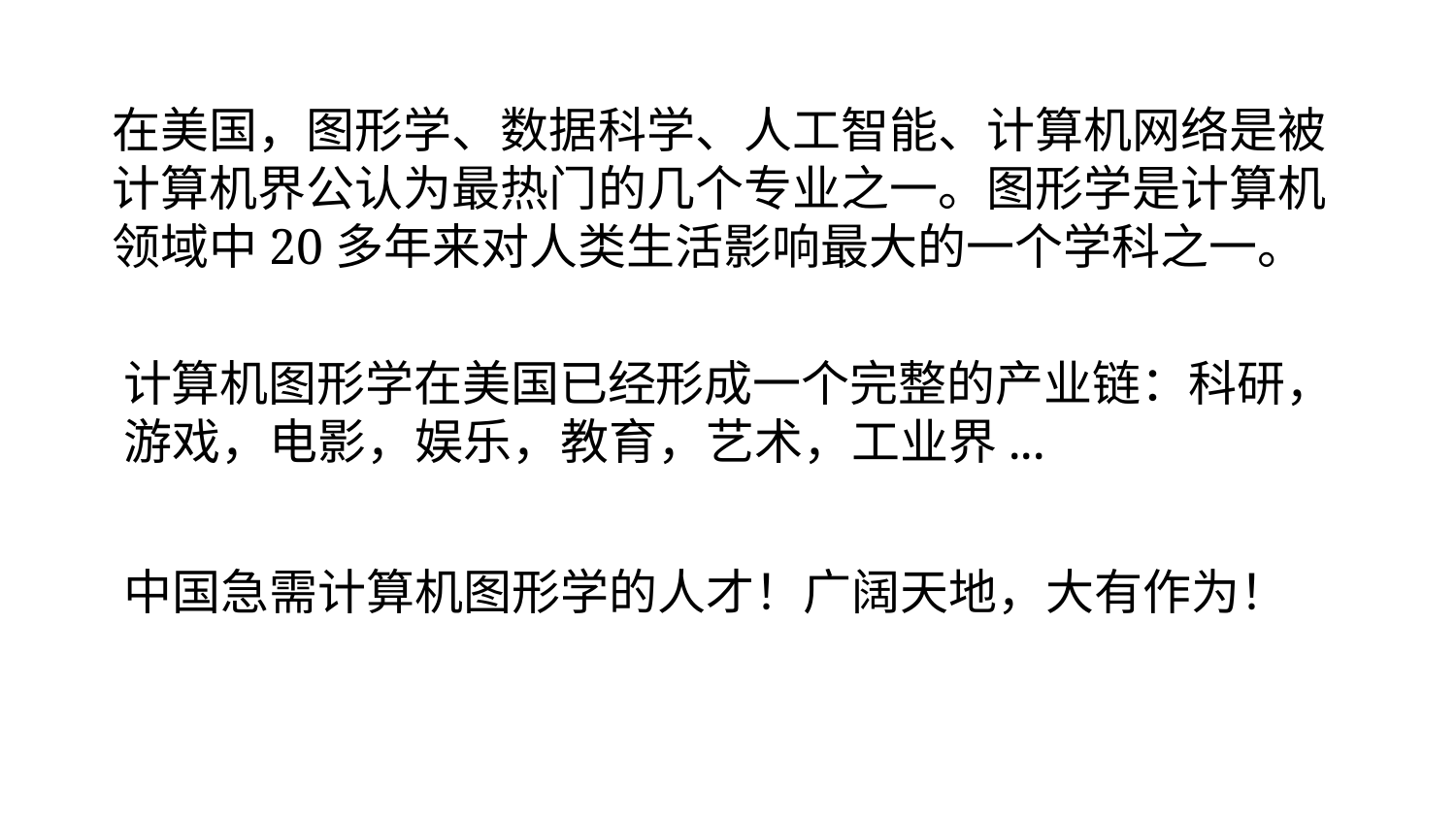

在美国，图形学、数据科学、人工智能、计算机网络是被计算机界公认为最热门的几个专业之一。图形学是计算机领域中20多年来对人类生活影响最大的一个学科之一。

计算机图形学在美国已经形成一个完整的产业链：科研，
游戏，电影，娱乐，教育，艺术，工业界...

中国急需计算机图形学的人才！广阔天地，大有作为！